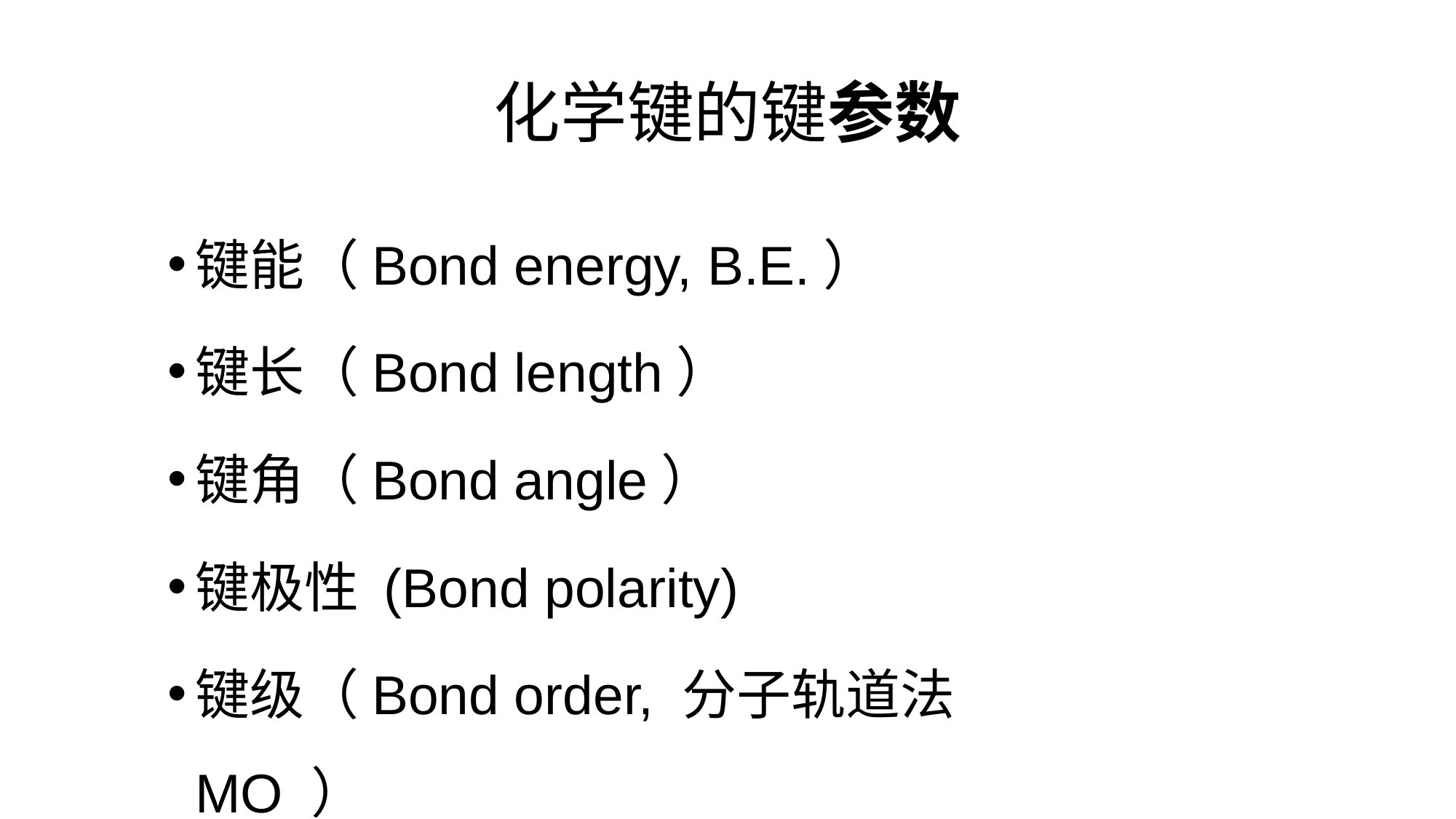

化学键的键参数
键能（Bond energy, B.E.）
键长（Bond length）
键角（Bond angle）
键极性 (Bond polarity)
键级（Bond order, 分子轨道法MO ）